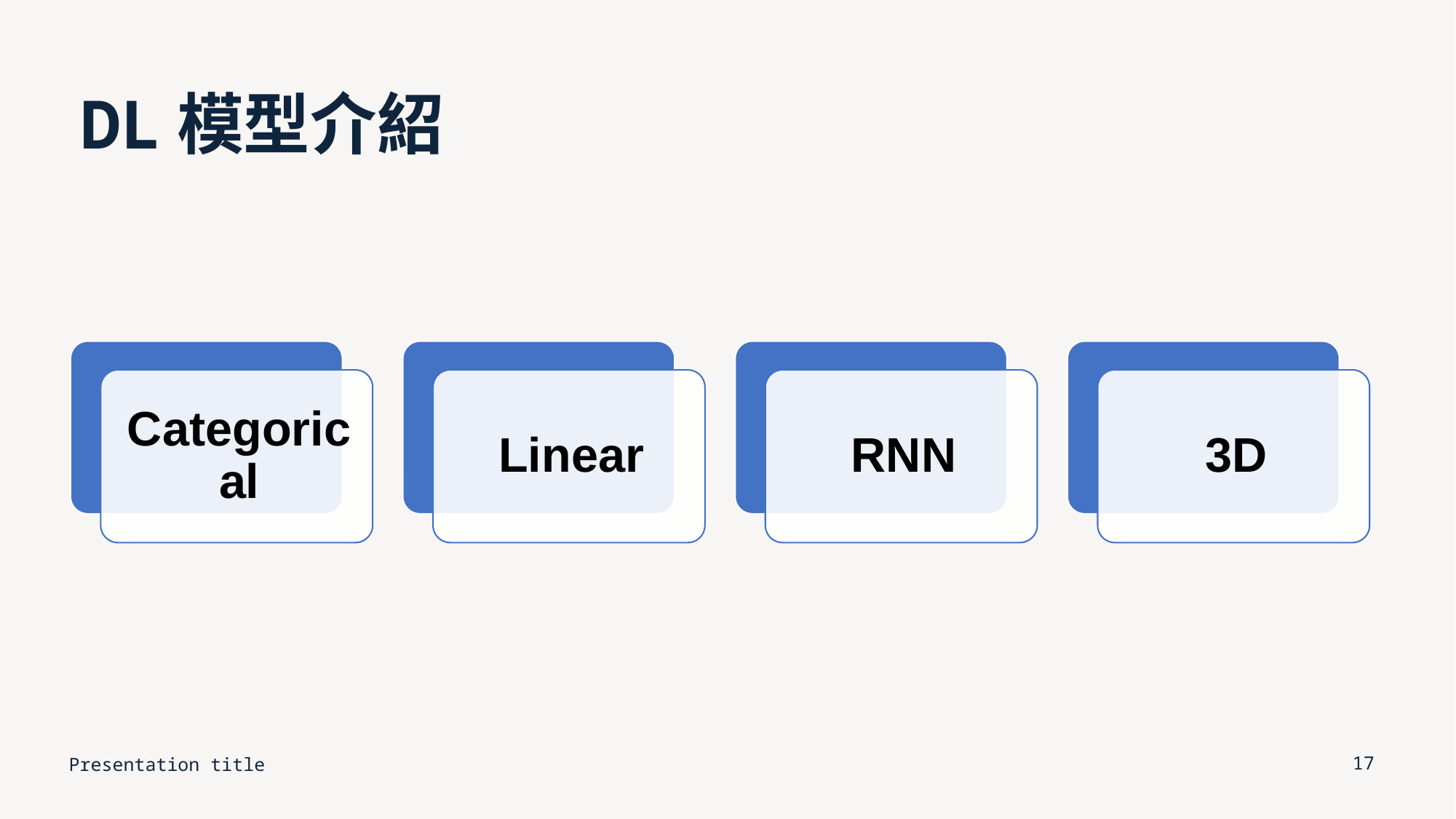

# DL模型介紹
Categorical
Linear
RNN
3D
Presentation title
17